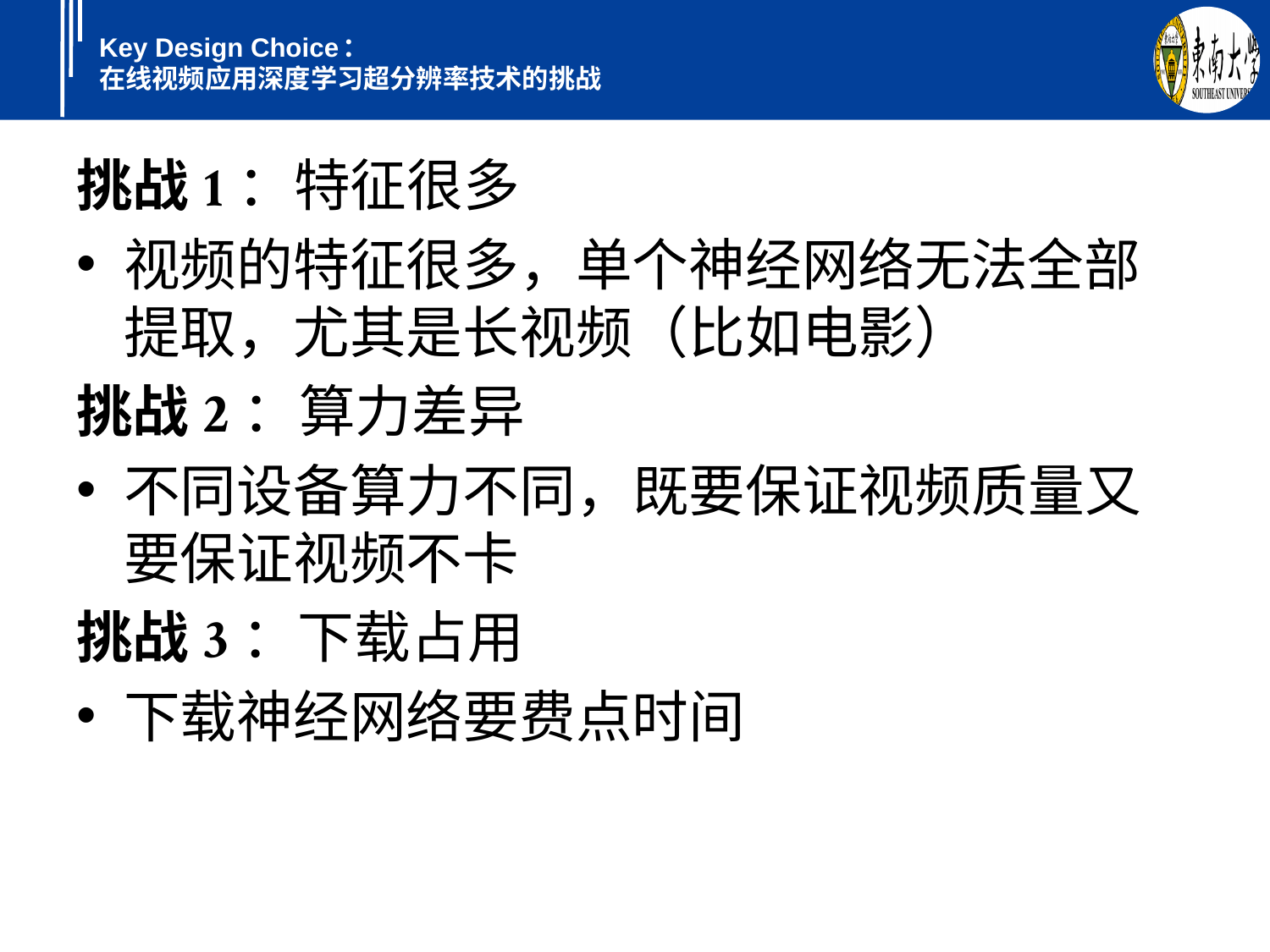

# Key Design Choice： 在线视频应用深度学习超分辨率技术的挑战
挑战1：特征很多
视频的特征很多，单个神经网络无法全部提取，尤其是长视频（比如电影）
挑战2：算力差异
不同设备算力不同，既要保证视频质量又要保证视频不卡
挑战3：下载占用
下载神经网络要费点时间